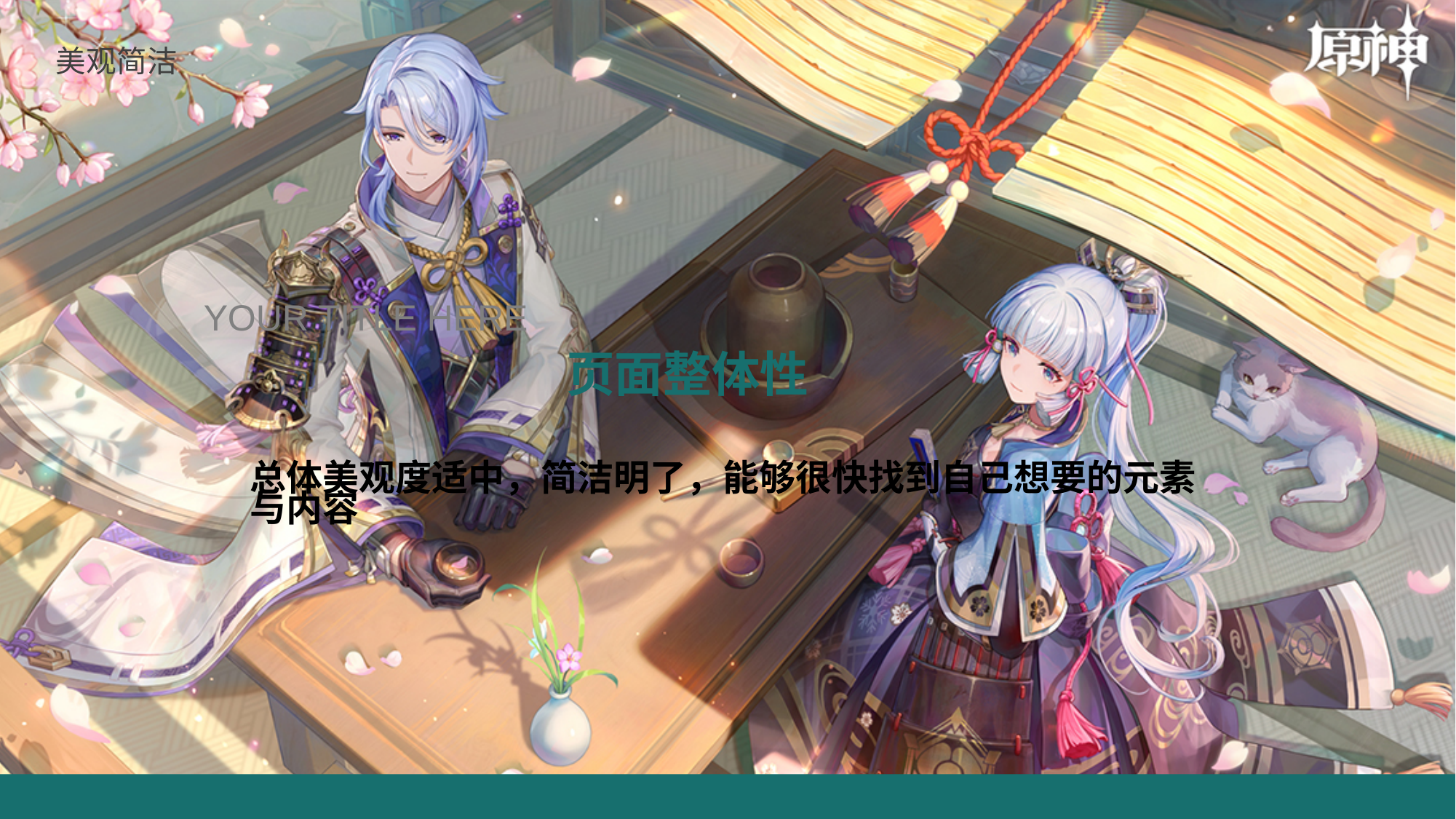

美观简洁
YOUR TITLE HERE
页面整体性
总体美观度适中，简洁明了，能够很快找到自己想要的元素与内容